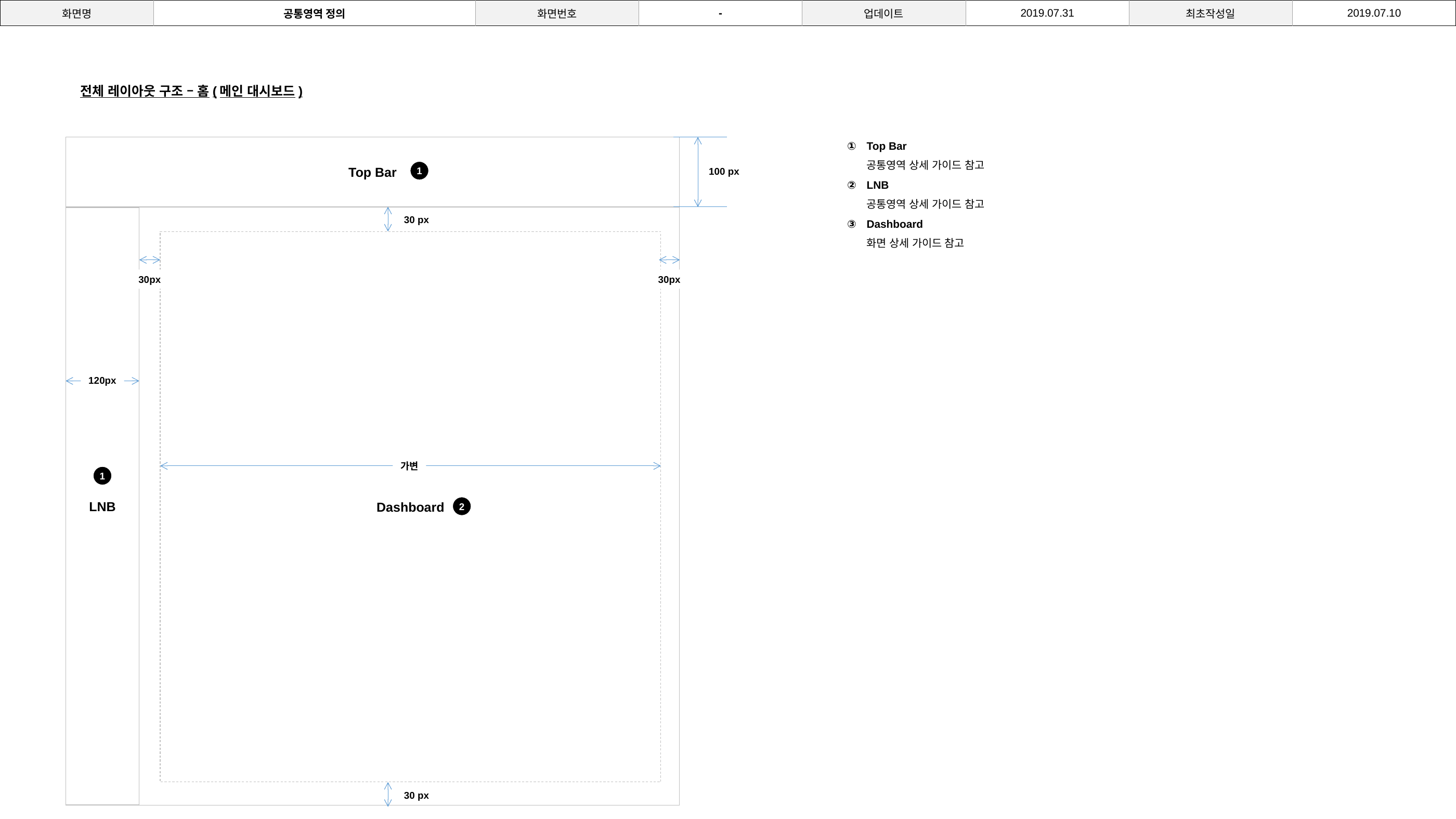

|  | 공통영역 정의 |  | - |  |  |  |  |
| --- | --- | --- | --- | --- | --- | --- | --- |
전체 레이아웃 구조 – 홈(메인 대시보드)
Top Bar
공통영역 상세 가이드 참고
LNB
공통영역 상세 가이드 참고
Dashboard
화면 상세 가이드 참고

Top Bar
1
100 px
LNB
30 px
Dashboard
30px
30px
120px
가변
1
2
30 px